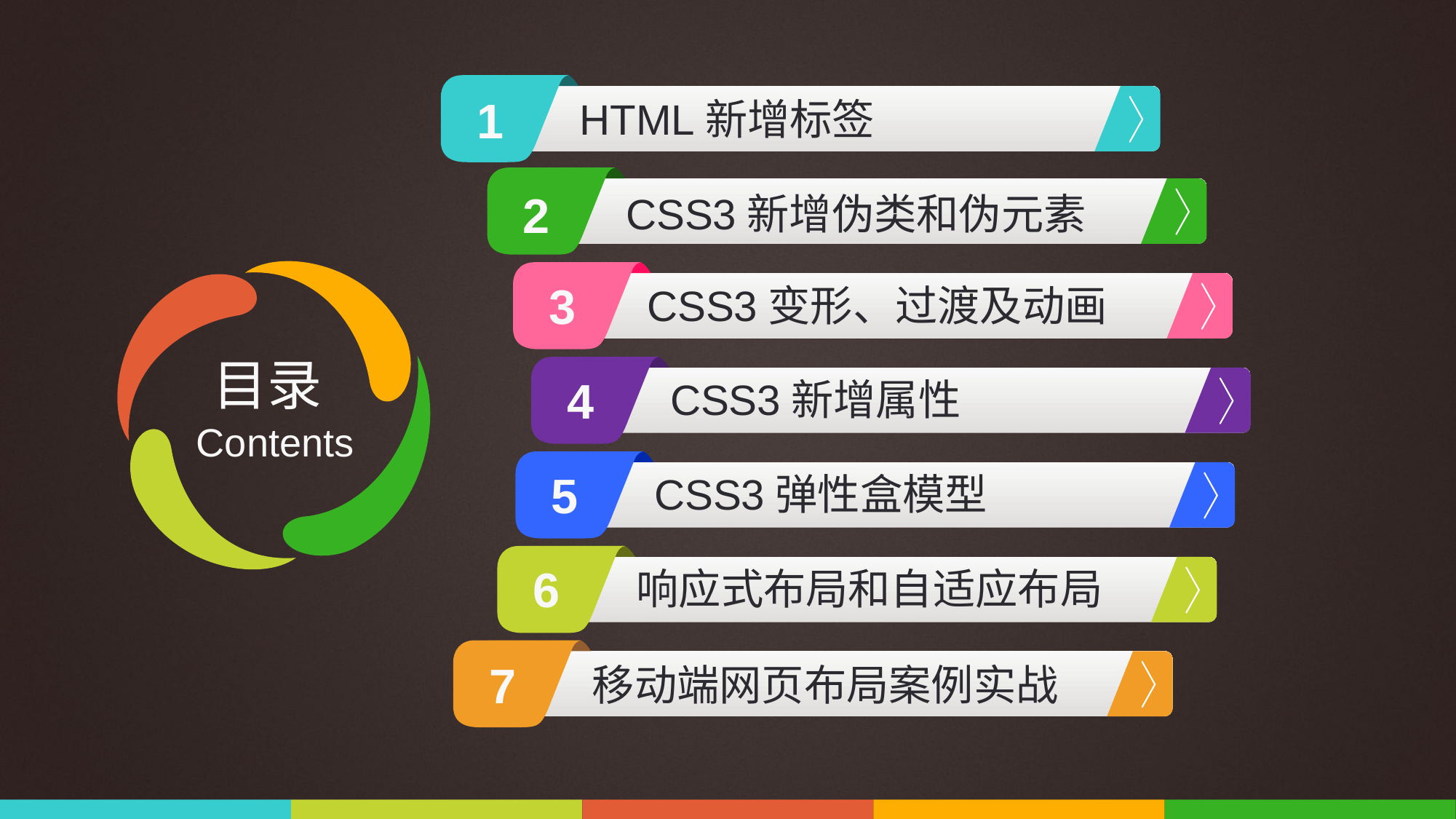

1

HTML新增标签

2
CSS3新增伪类和伪元素

3

CSS3变形、过渡及动画
目录

4
CSS3新增属性

Contents

5
CSS3弹性盒模型

6
响应式布局和自适应布局

7

移动端网页布局案例实战